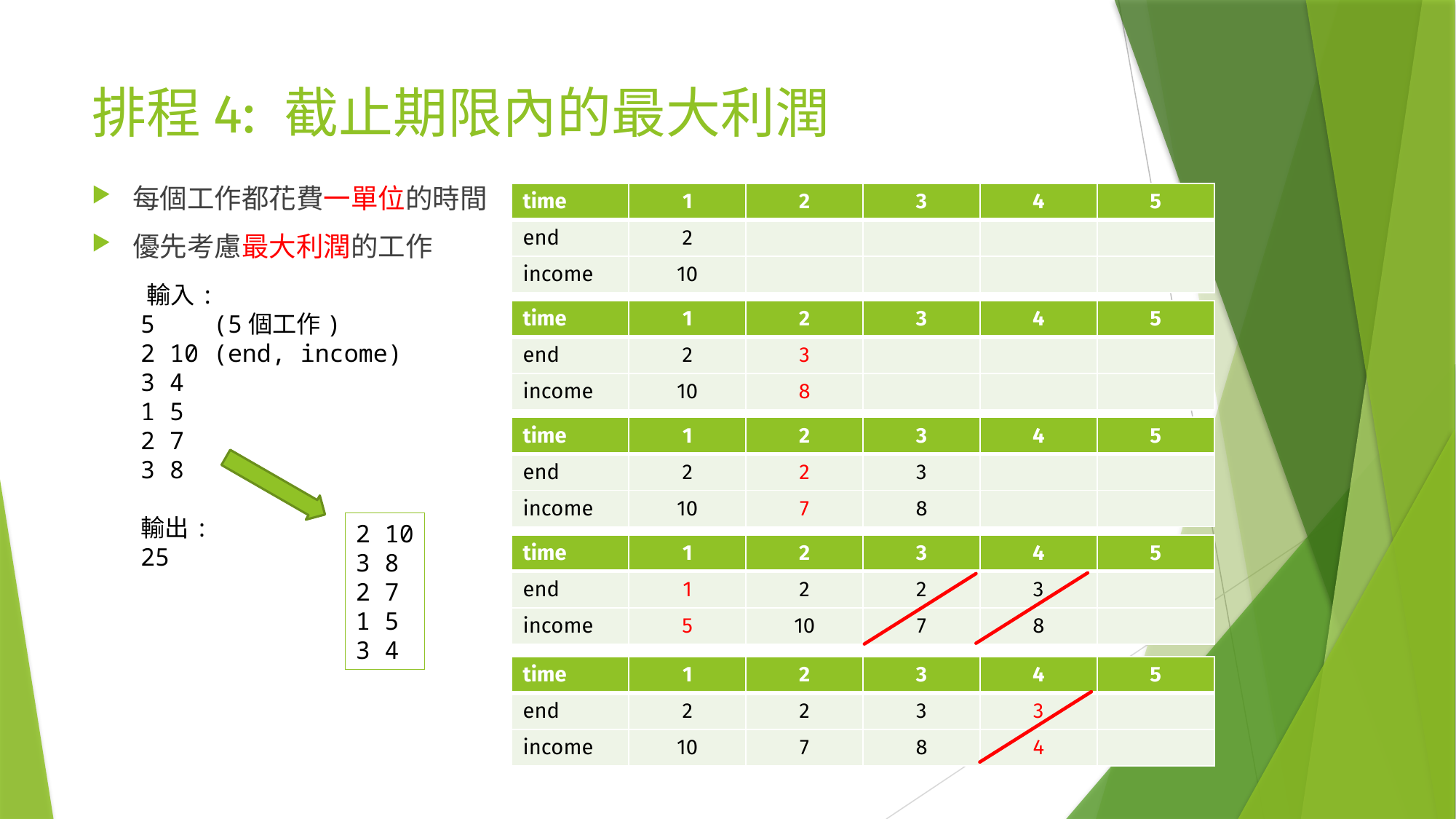

# 排程4: 截止期限內的最大利潤
每個工作都花費一單位的時間
優先考慮最大利潤的工作
| time | 1 | 2 | 3 | 4 | 5 |
| --- | --- | --- | --- | --- | --- |
| end | 2 |  |  |  |  |
| income | 10 |  |  |  |  |
﻿輸入:
5    (5個工作)
2 10 (end, income)
3 4
1 5
2 7
3 8

輸出:
25
| time | 1 | 2 | 3 | 4 | 5 |
| --- | --- | --- | --- | --- | --- |
| end | 2 | 3 |  |  |  |
| income | 10 | 8 |  |  |  |
| time | 1 | 2 | 3 | 4 | 5 |
| --- | --- | --- | --- | --- | --- |
| end | 2 | 2 | 3 |  |  |
| income | 10 | 7 | 8 |  |  |

﻿2 10
3 8
2 7
1 5
3 4
| time | 1 | 2 | 3 | 4 | 5 |
| --- | --- | --- | --- | --- | --- |
| end | 1 | 2 | 2 | 3 |  |
| income | 5 | 10 | 7 | 8 |  |
| time | 1 | 2 | 3 | 4 | 5 |
| --- | --- | --- | --- | --- | --- |
| end | 2 | 2 | 3 | 3 |  |
| income | 10 | 7 | 8 | 4 |  |